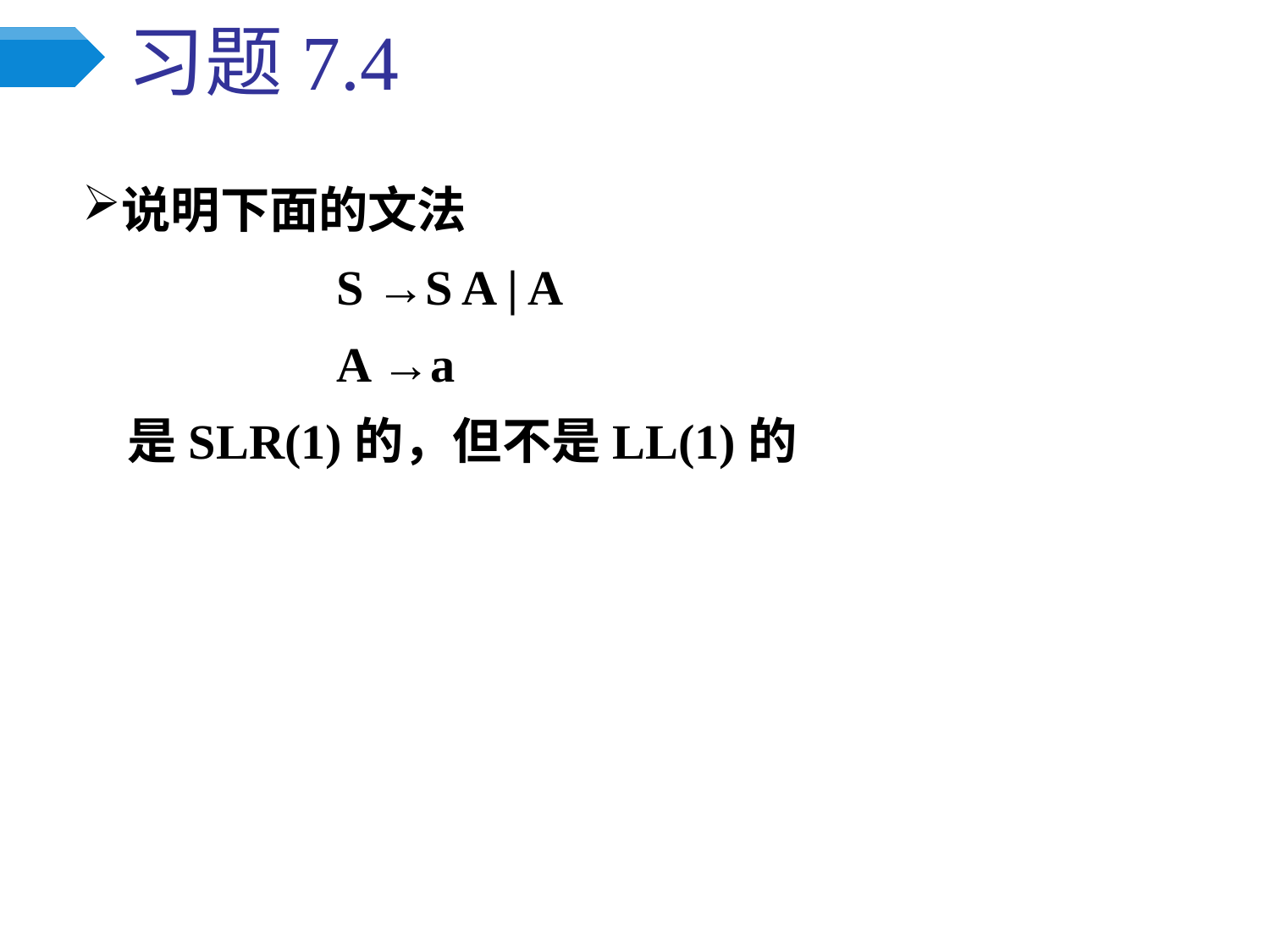

# 习题7.4
说明下面的文法
		S →S A | A
		A →a
   是SLR(1)的，但不是LL(1)的